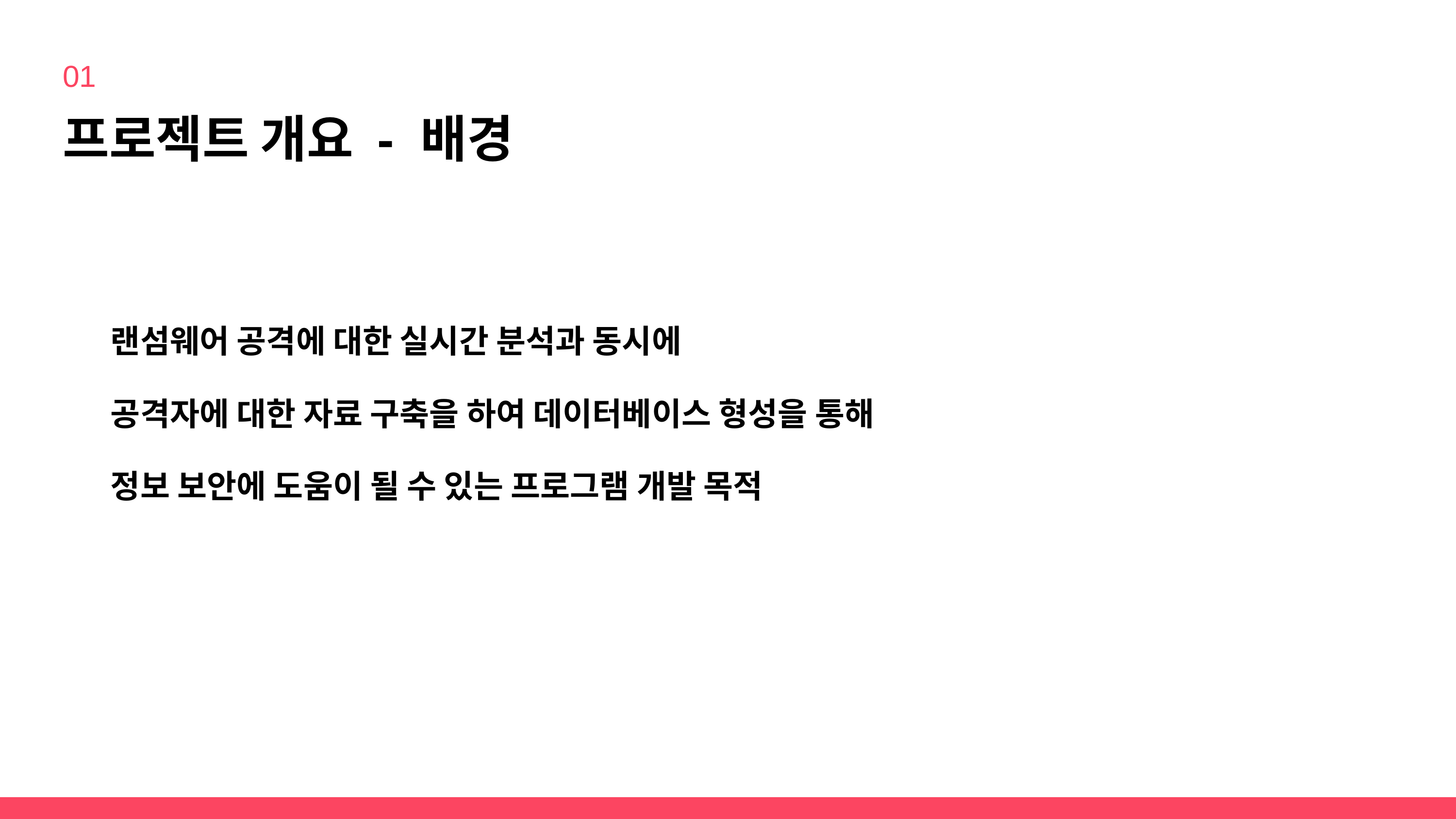

01
프로젝트 개요 - 배경
랜섬웨어 공격에 대한 실시간 분석과 동시에
공격자에 대한 자료 구축을 하여 데이터베이스 형성을 통해
정보 보안에 도움이 될 수 있는 프로그램 개발 목적